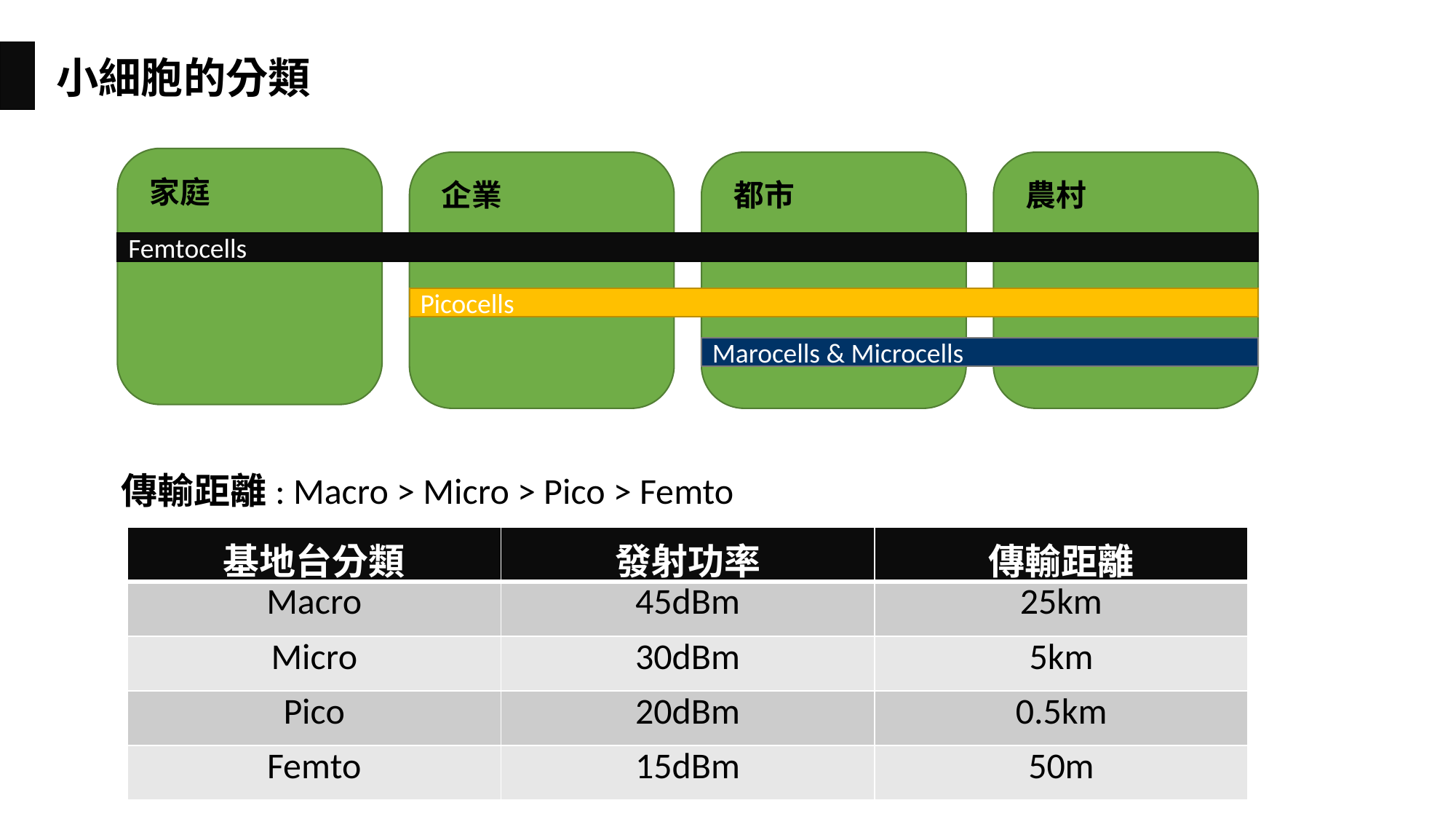

小細胞的分類

家庭
企業
都市
農村
Femtocells
Picocells
Marocells & Microcells
傳輸距離: Macro > Micro > Pico > Femto
| 基地台分類 | 發射功率 | 傳輸距離 |
| --- | --- | --- |
| Macro | 45dBm | 25km |
| Micro | 30dBm | 5km |
| Pico | 20dBm | 0.5km |
| Femto | 15dBm | 50m |